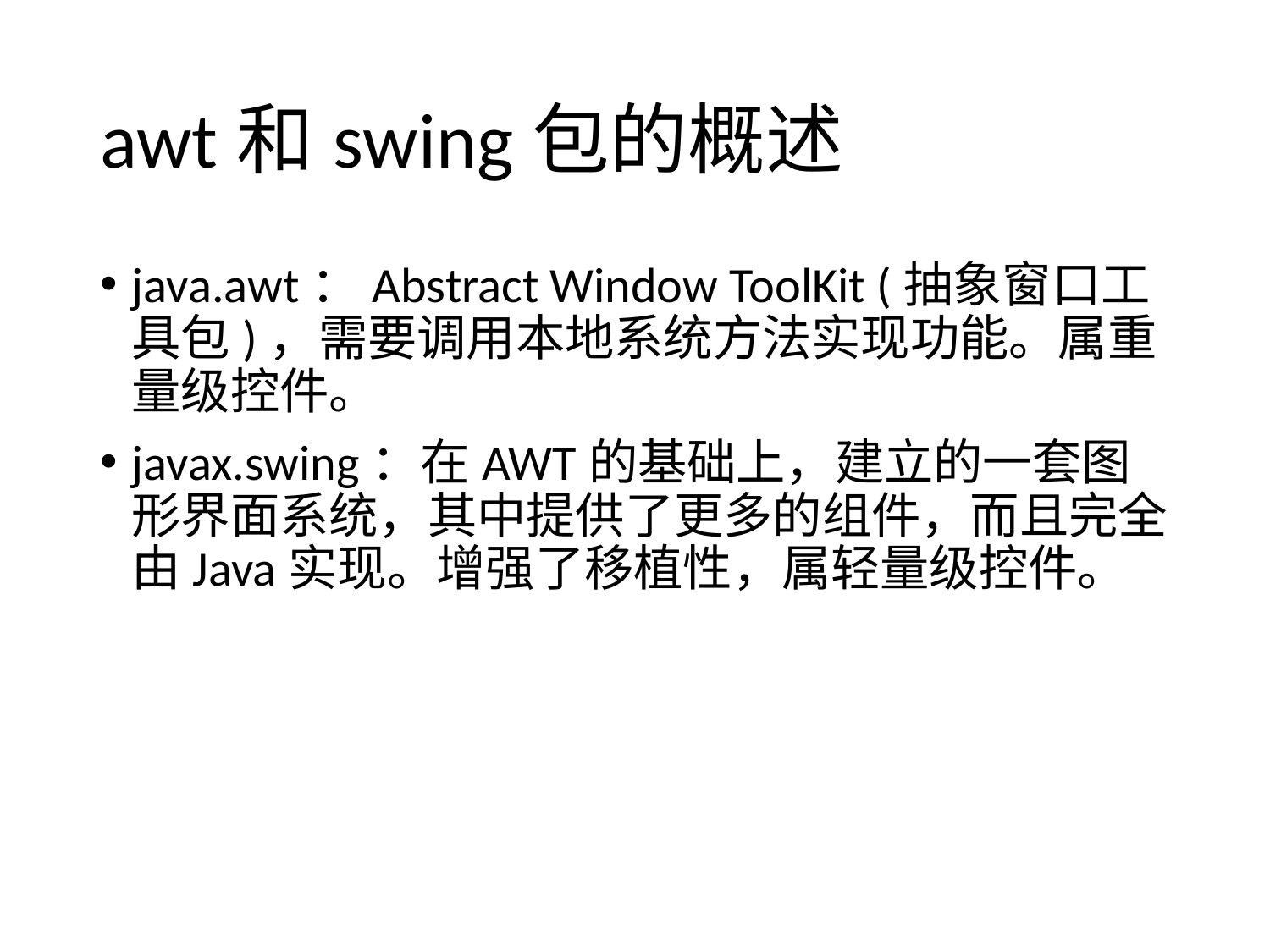

# awt和swing包的概述
java.awt：Abstract Window ToolKit (抽象窗口工具包)，需要调用本地系统方法实现功能。属重量级控件。
javax.swing：在AWT的基础上，建立的一套图形界面系统，其中提供了更多的组件，而且完全由Java实现。增强了移植性，属轻量级控件。